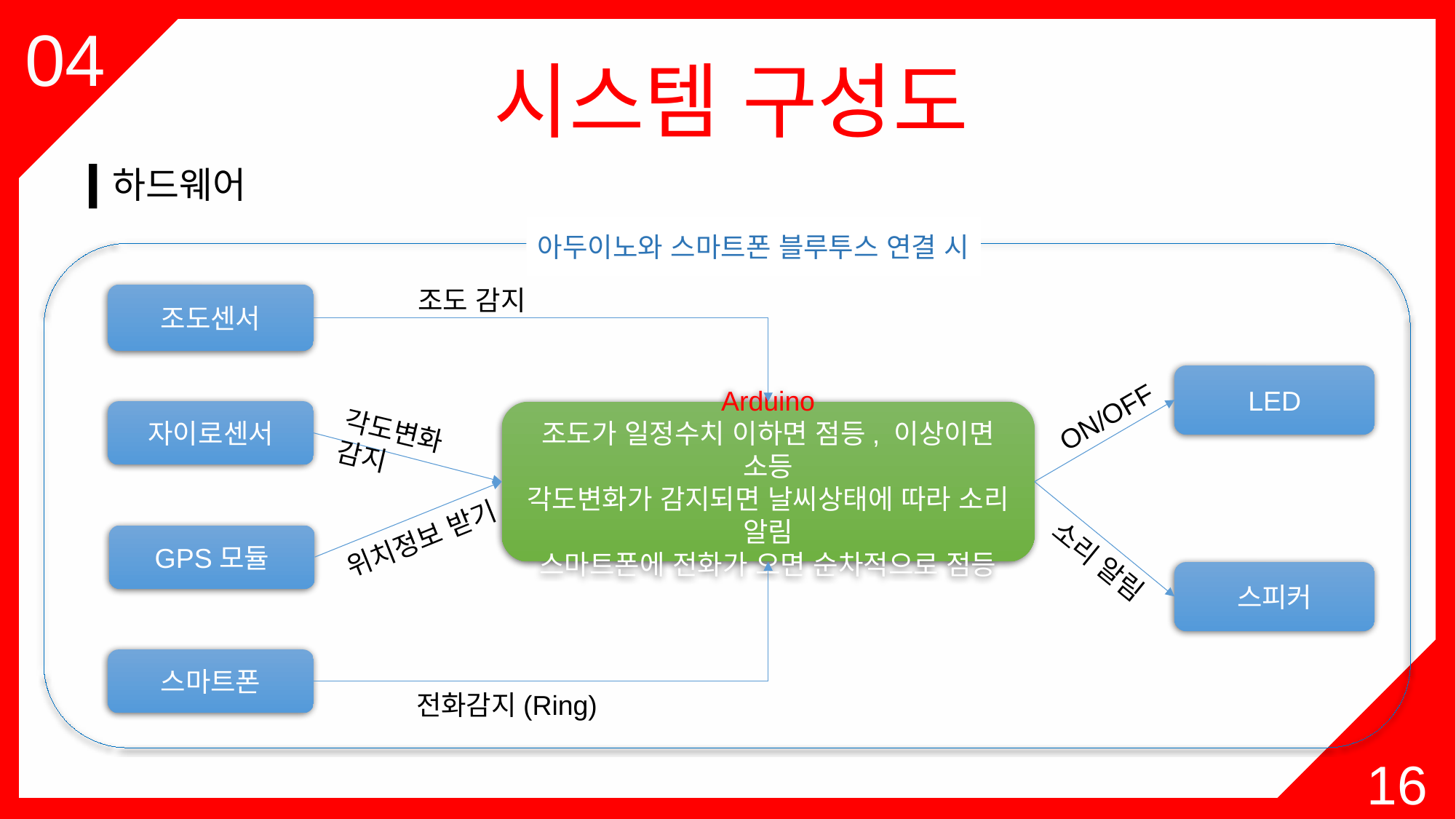

04
03
시스템 구성도

하드웨어

아두이노와 스마트폰 블루투스 연결 시

조도 감지
조도센서
LED
ON/OFF
자이로센서
Arduino
조도가 일정수치 이하면 점등, 이상이면 소등
각도변화가 감지되면 날씨상태에 따라 소리 알림
스마트폰에 전화가 오면 순차적으로 점등
각도변화 감지
위치정보 받기
GPS모듈
소리 알림
스피커
스마트폰
전화감지(Ring)

16